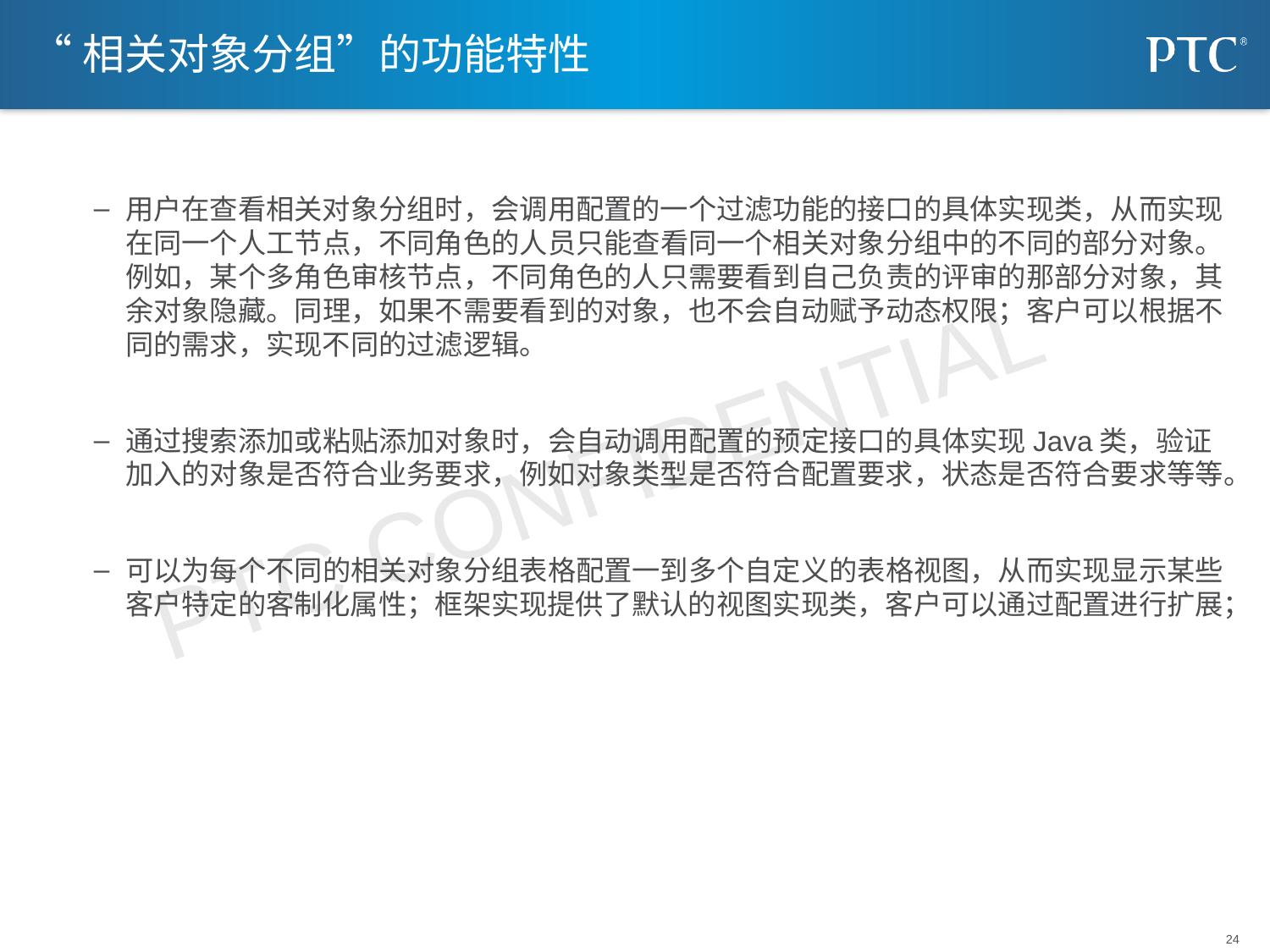

# “相关对象分组”的功能特性

用户在查看相关对象分组时，会调用配置的一个过滤功能的接口的具体实现类，从而实现在同一个人工节点，不同角色的人员只能查看同一个相关对象分组中的不同的部分对象。例如，某个多角色审核节点，不同角色的人只需要看到自己负责的评审的那部分对象，其余对象隐藏。同理，如果不需要看到的对象，也不会自动赋予动态权限；客户可以根据不同的需求，实现不同的过滤逻辑。

通过搜索添加或粘贴添加对象时，会自动调用配置的预定接口的具体实现Java类，验证加入的对象是否符合业务要求，例如对象类型是否符合配置要求，状态是否符合要求等等。

可以为每个不同的相关对象分组表格配置一到多个自定义的表格视图，从而实现显示某些客户特定的客制化属性；框架实现提供了默认的视图实现类，客户可以通过配置进行扩展；